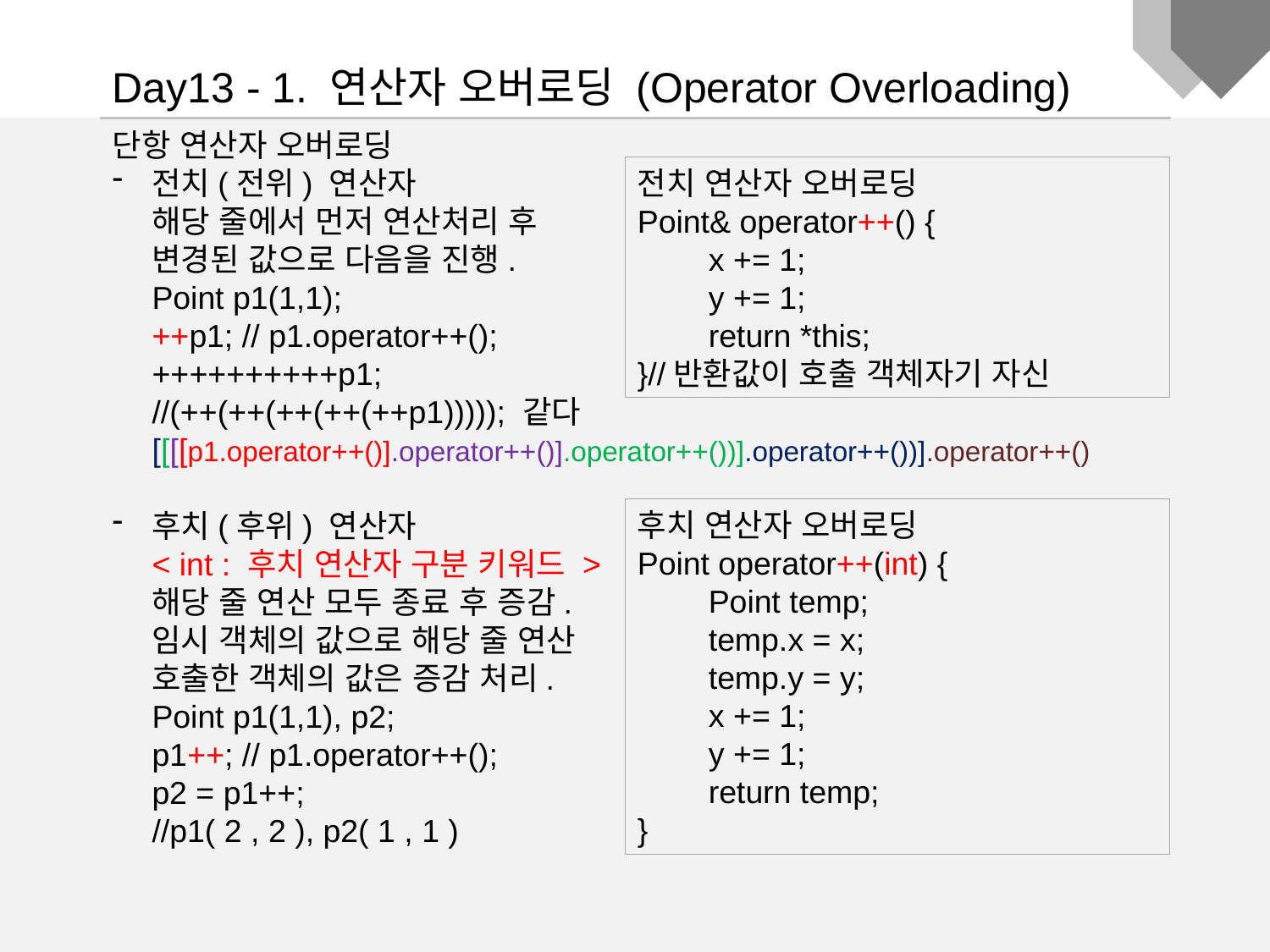

Day13 - 1. 연산자 오버로딩 (Operator Overloading)
단항 연산자 오버로딩
전치(전위) 연산자
해당 줄에서 먼저 연산처리 후
변경된 값으로 다음을 진행.
Point p1(1,1);
++p1; // p1.operator++();
++++++++++p1;
//(++(++(++(++(++p1))))); 같다
[[[[p1.operator++()].operator++()].operator++())].operator++())].operator++()

후치(후위) 연산자
< int : 후치 연산자 구분 키워드 >
해당 줄 연산 모두 종료 후 증감.
임시 객체의 값으로 해당 줄 연산
호출한 객체의 값은 증감 처리.
Point p1(1,1), p2;
p1++; // p1.operator++();
p2 = p1++;
//p1( 2 , 2 ), p2( 1 , 1 )
전치 연산자 오버로딩
Point& operator++() {
        x += 1;
        y += 1;
        return *this;
}//반환값이 호출 객체자기 자신
후치 연산자 오버로딩
Point operator++(int) {
        Point temp;
        temp.x = x;
        temp.y = y;
        x += 1;
        y += 1;
        return temp;
}